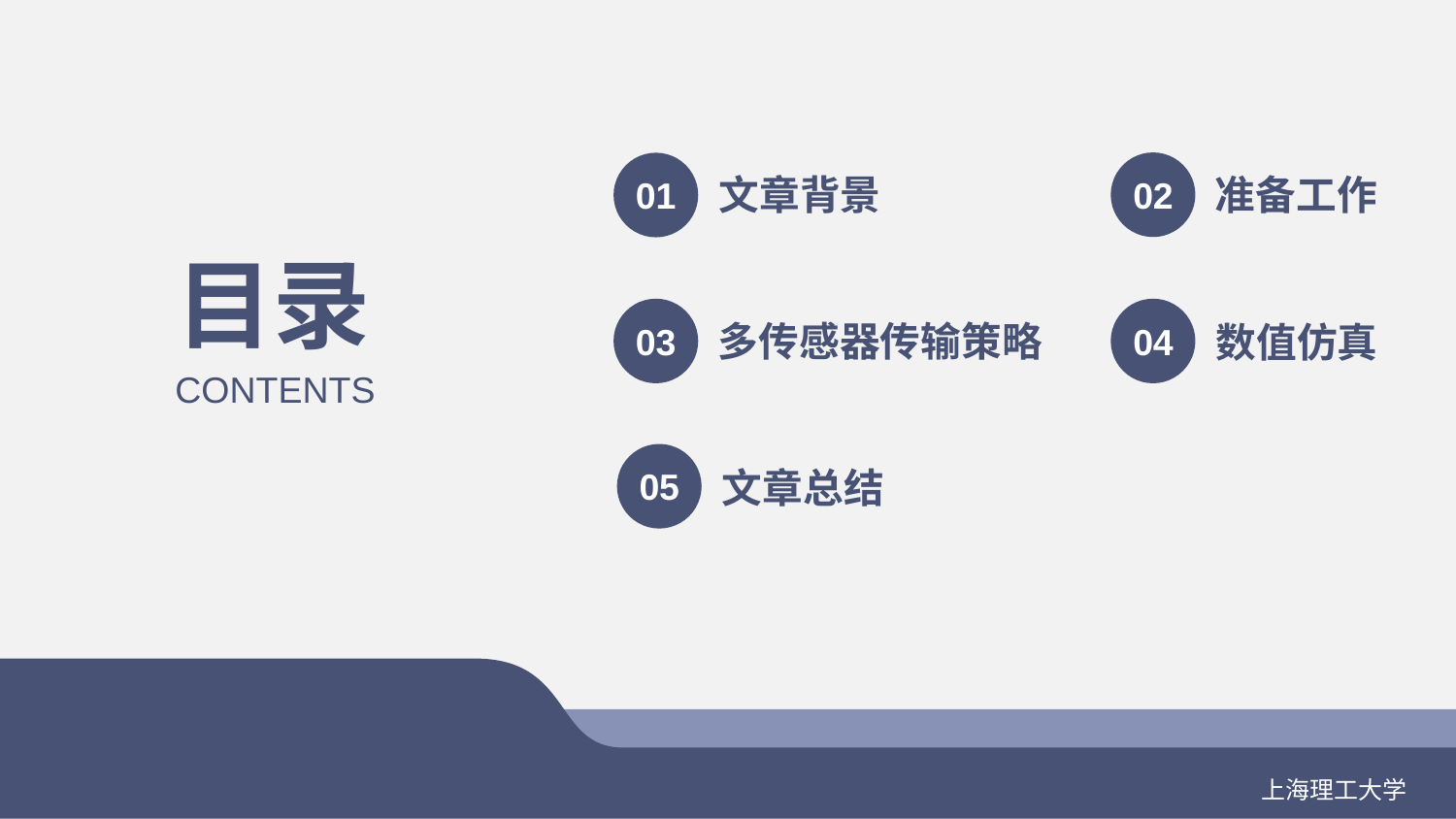

02

文章背景
准备工作
01
目录

多传感器传输策略
数值仿真
03
04
CONTENTS

文章总结
05

金山大学稻壳学院
上海理工大学